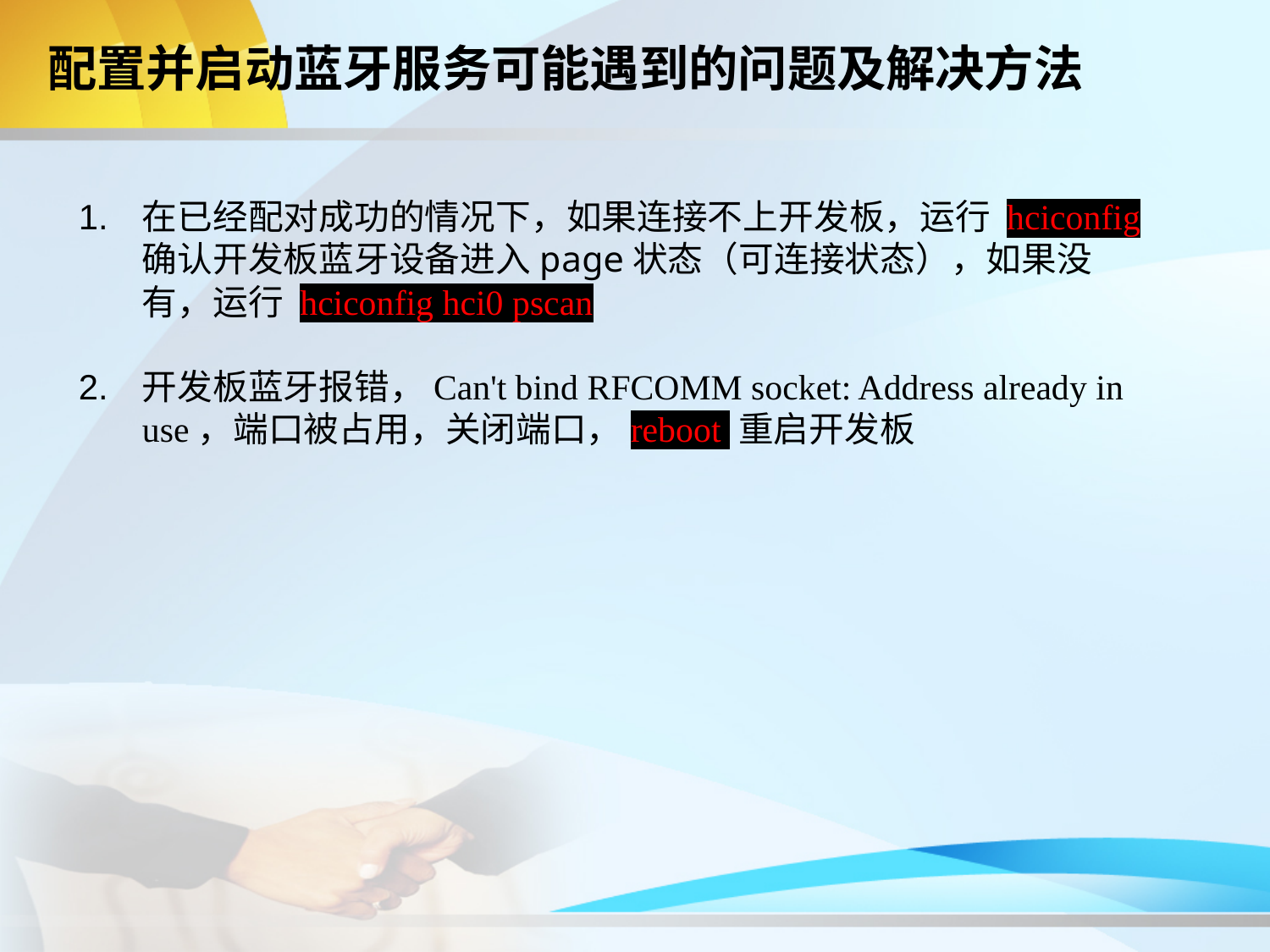

配置并启动蓝牙服务可能遇到的问题及解决方法
在已经配对成功的情况下，如果连接不上开发板，运行 hciconfig 确认开发板蓝牙设备进入page状态（可连接状态），如果没有，运行 hciconfig hci0 pscan

开发板蓝牙报错，Can't bind RFCOMM socket: Address already in use，端口被占用，关闭端口，reboot 重启开发板